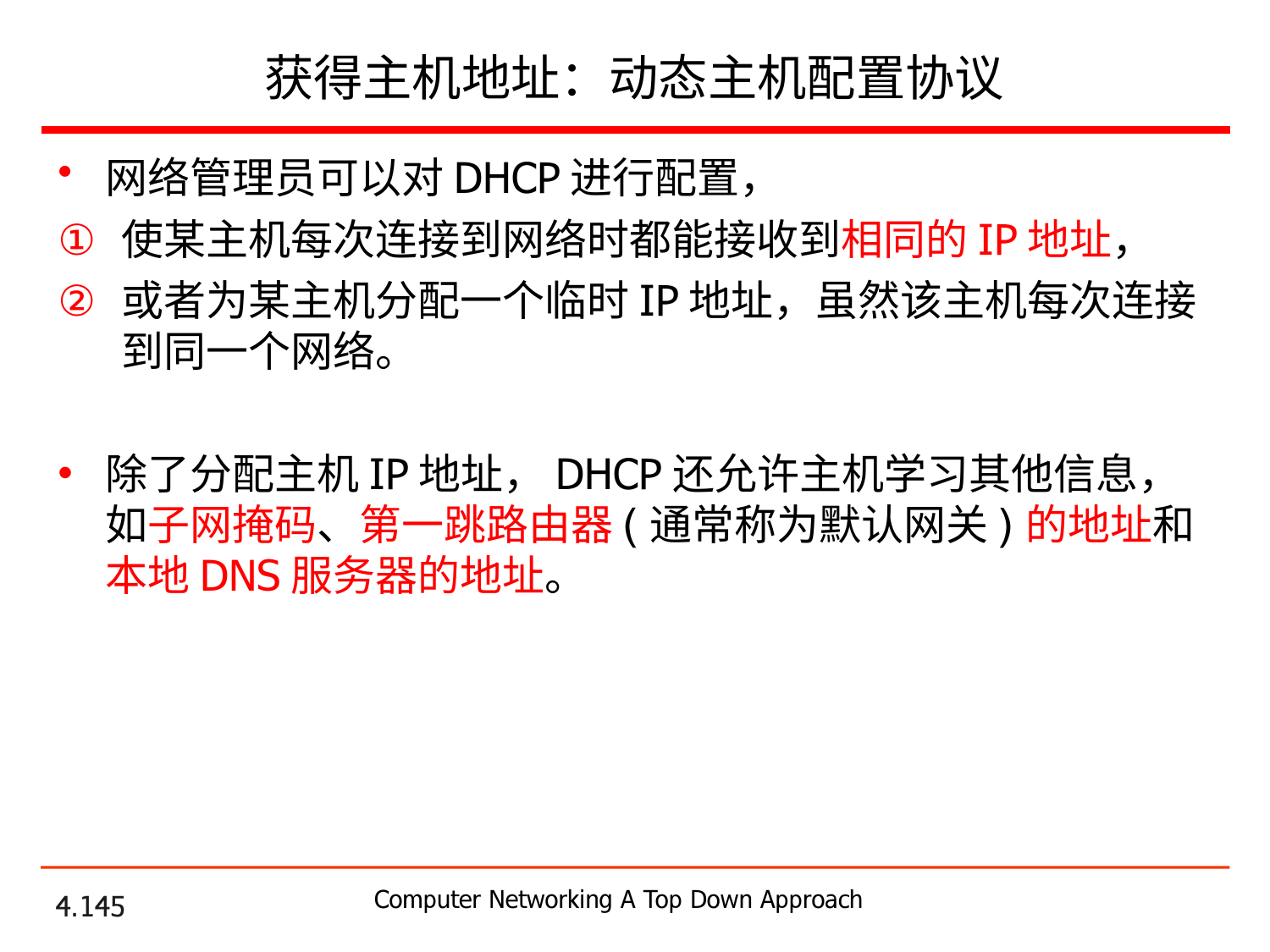

# 获得主机地址：动态主机配置协议
网络管理员可以对DHCP进行配置，
使某主机每次连接到网络时都能接收到相同的IP地址，
或者为某主机分配一个临时IP地址，虽然该主机每次连接到同一个网络。

除了分配主机IP地址，DHCP还允许主机学习其他信息，如子网掩码、第一跳路由器(通常称为默认网关)的地址和本地DNS服务器的地址。